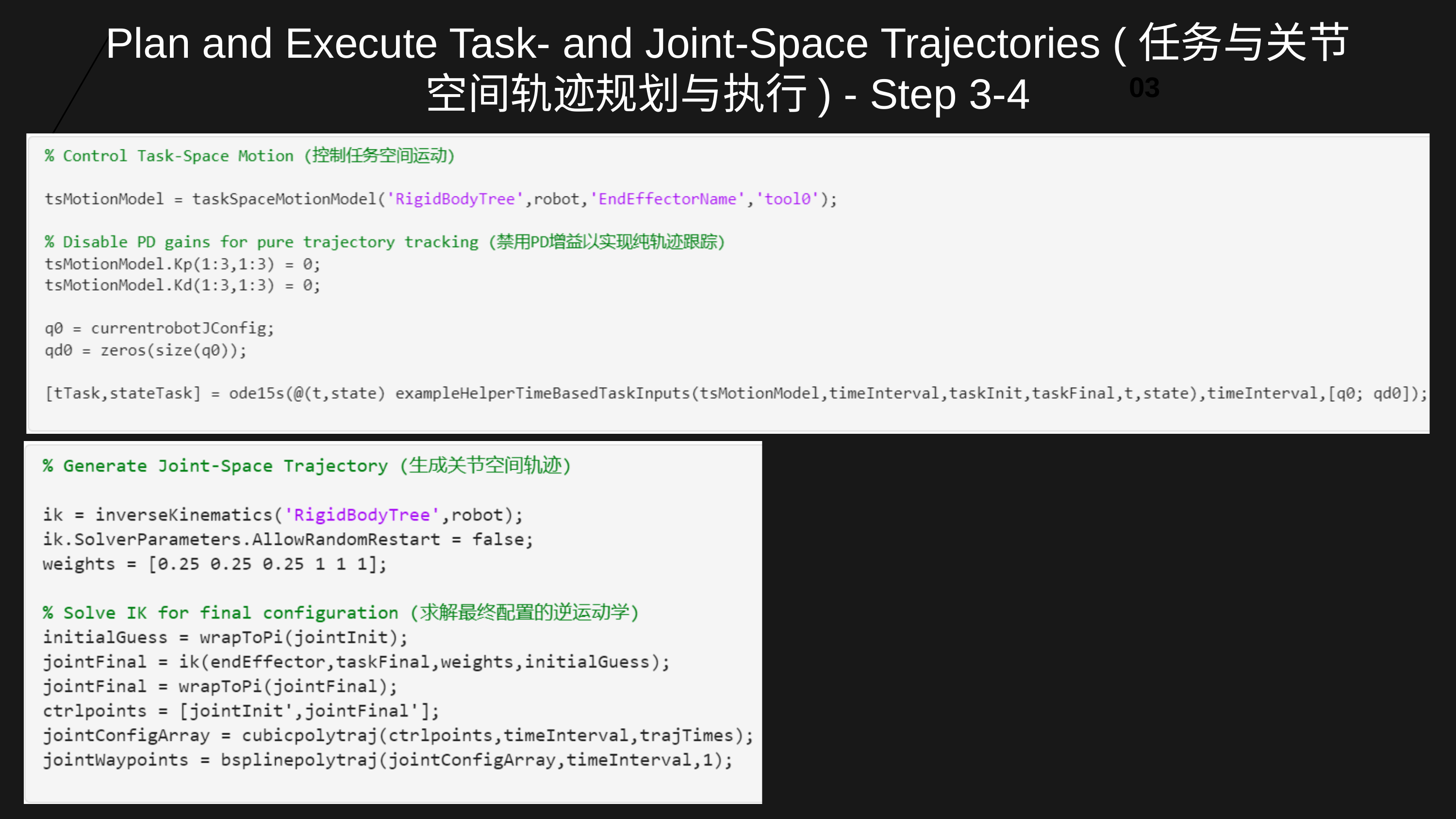

Plan and Execute Task- and Joint-Space Trajectories (任务与关节空间轨迹规划与执行) - Step 3-4

03